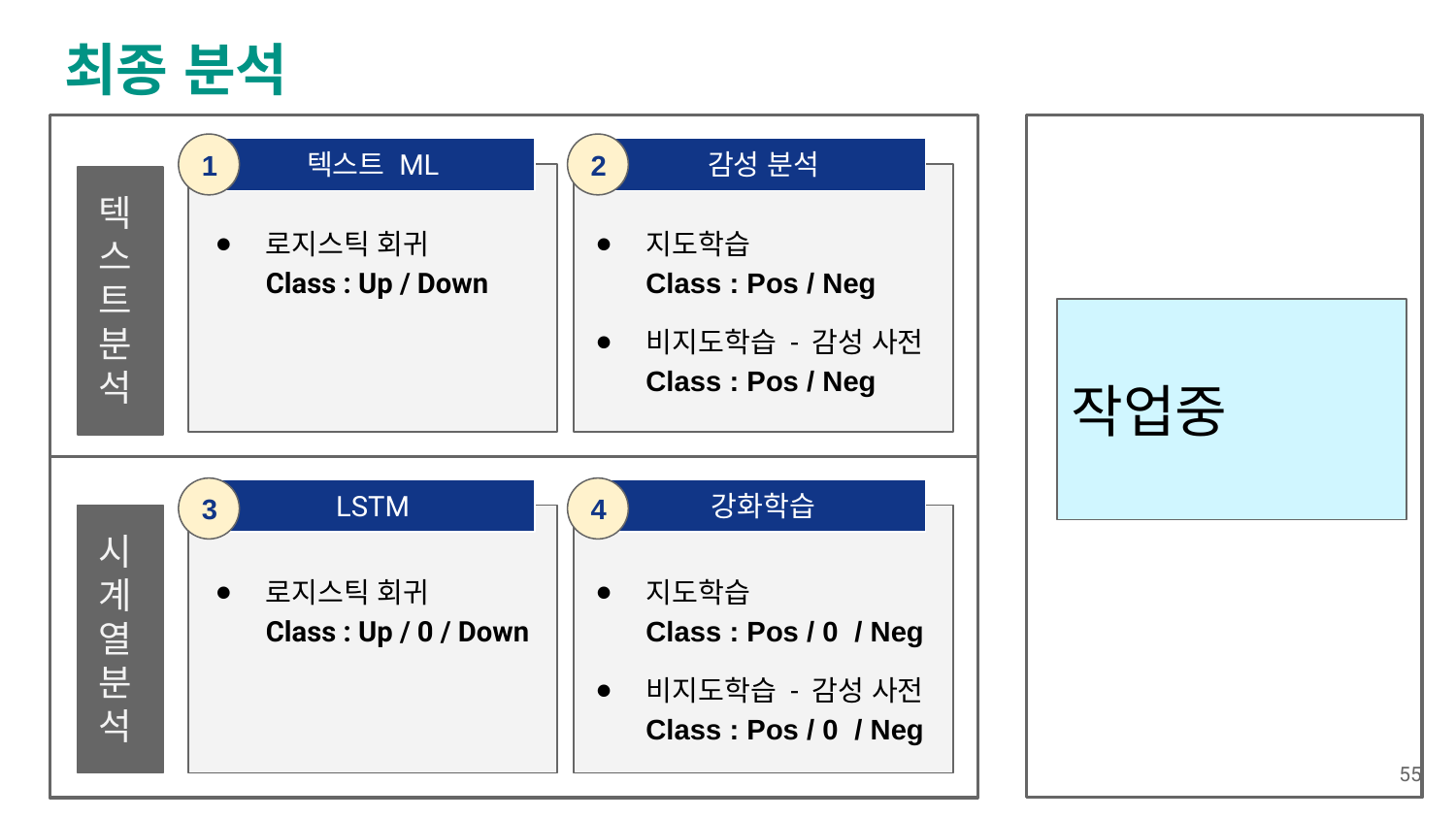

최종 분석

감성 분석

텍스트 ML

1
2

텍
스
트
분
석
지도학습
Class : Pos / Neg
비지도학습 - 감성 사전
Class : Pos / Neg
로지스틱 회귀
Class : Up / Down
작업중

강화학습

LSTM

3
4

시계열
분
석
지도학습
Class : Pos / 0  / Neg
비지도학습 - 감성 사전
Class : Pos / 0  / Neg
로지스틱 회귀
Class : Up / 0 / Down
55